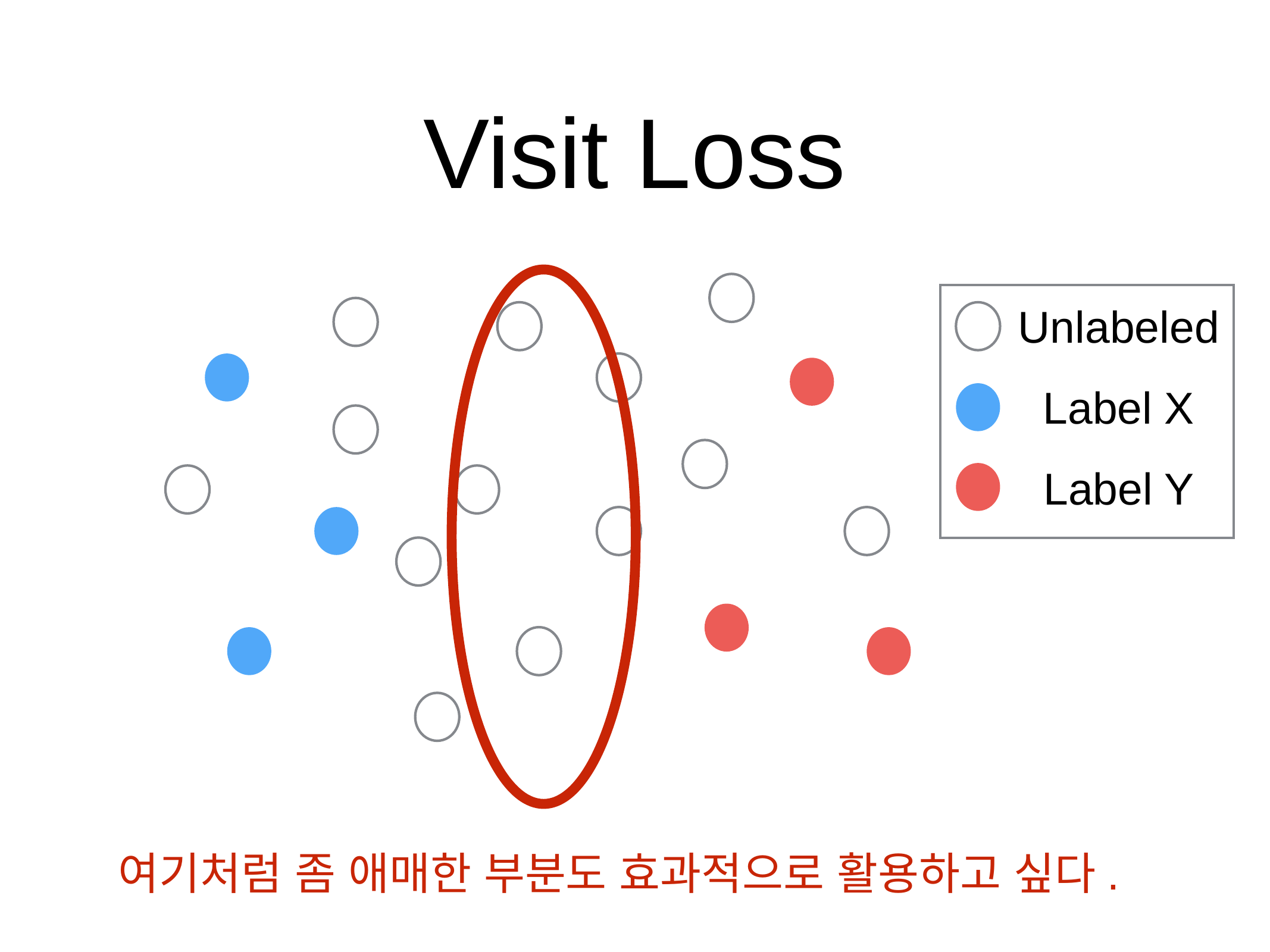

# Visit Loss

Unlabeled

Label X

Label Y

여기처럼 좀 애매한 부분도 효과적으로 활용하고 싶다.